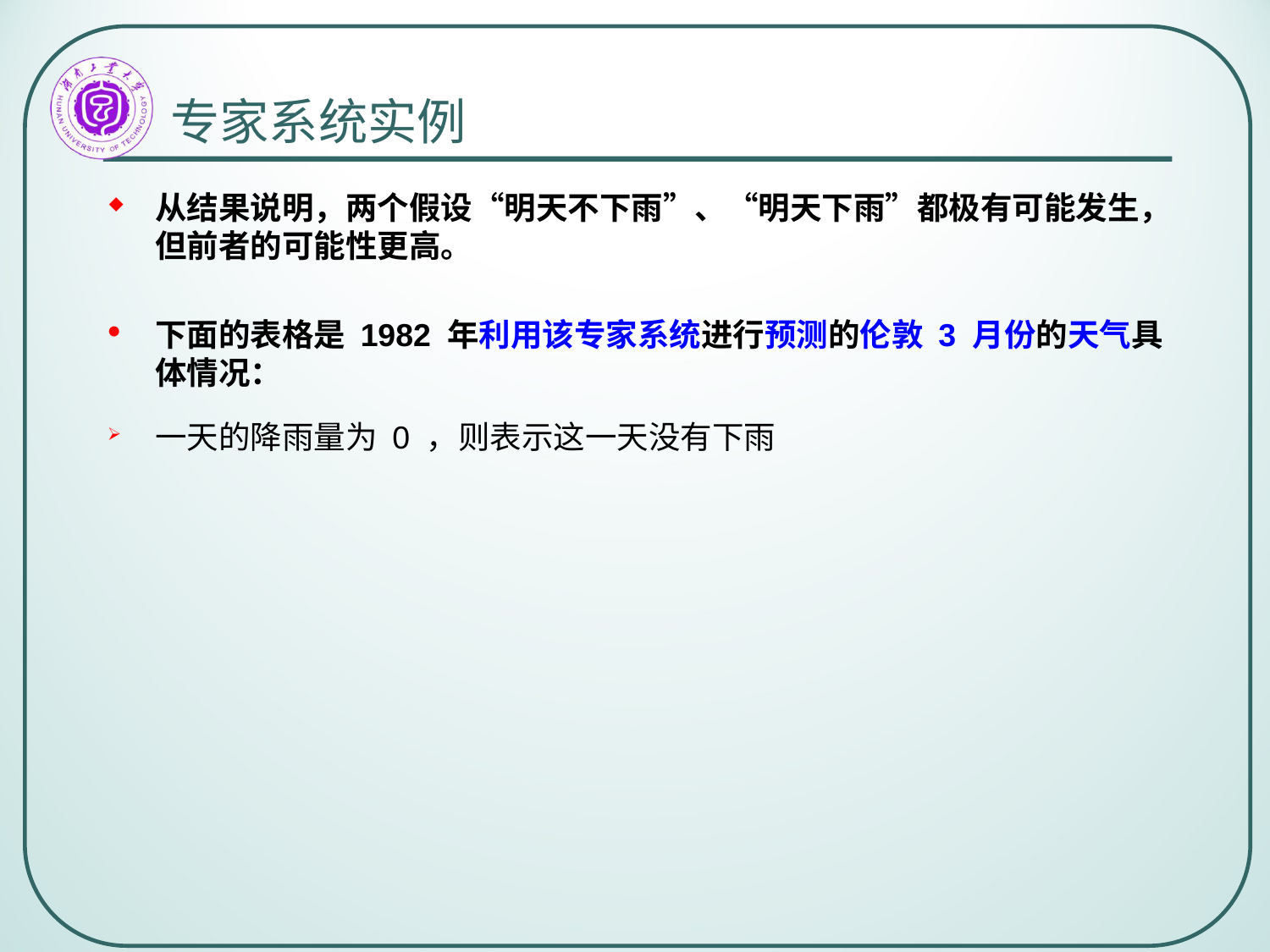

# 专家系统实例
从结果说明，两个假设“明天不下雨”、“明天下雨”都极有可能发生，但前者的可能性更高。

下面的表格是 1982 年利用该专家系统进行预测的伦敦 3 月份的天气具体情况：

一天的降雨量为 0 ，则表示这一天没有下雨